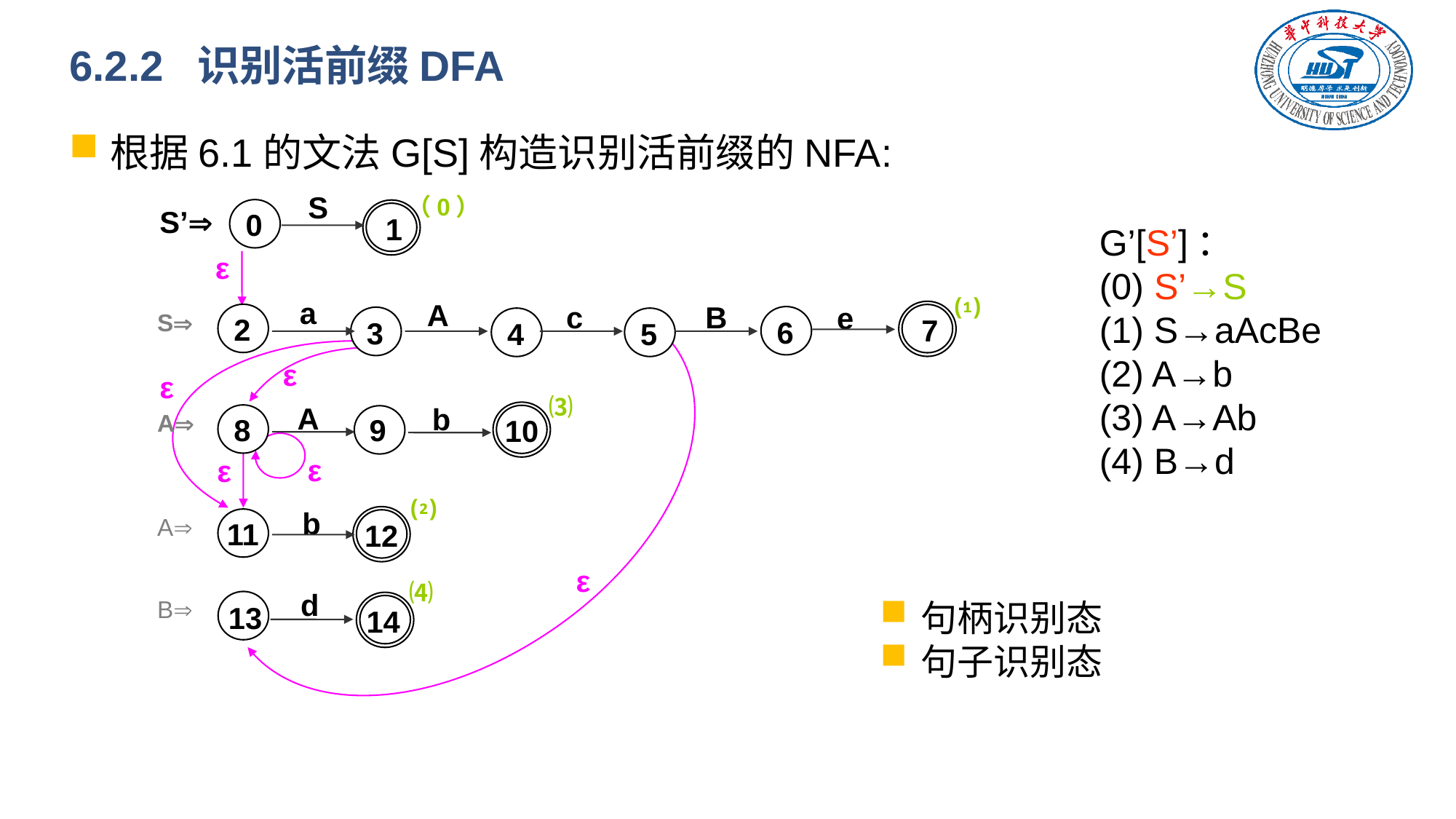

# 6.2.2  识别活前缀DFA
根据6.1的文法G[S]构造识别活前缀的NFA:
S
（0）
S’⇒

1
0

G’[S’]：
(0) S’→S
(1) S→aAcBe
(2) A→b
(3) A→Ab
(4) B→d
ε

⑴
a
A
c
B
e

7
S⇒

2

6

3

4

5

ε

ε

ε
ε

⑶
A
b

A⇒

8

9
10

ε
⑵
b

A⇒

11
12

⑷
d
B⇒

13

14

句柄识别态
句子识别态
32